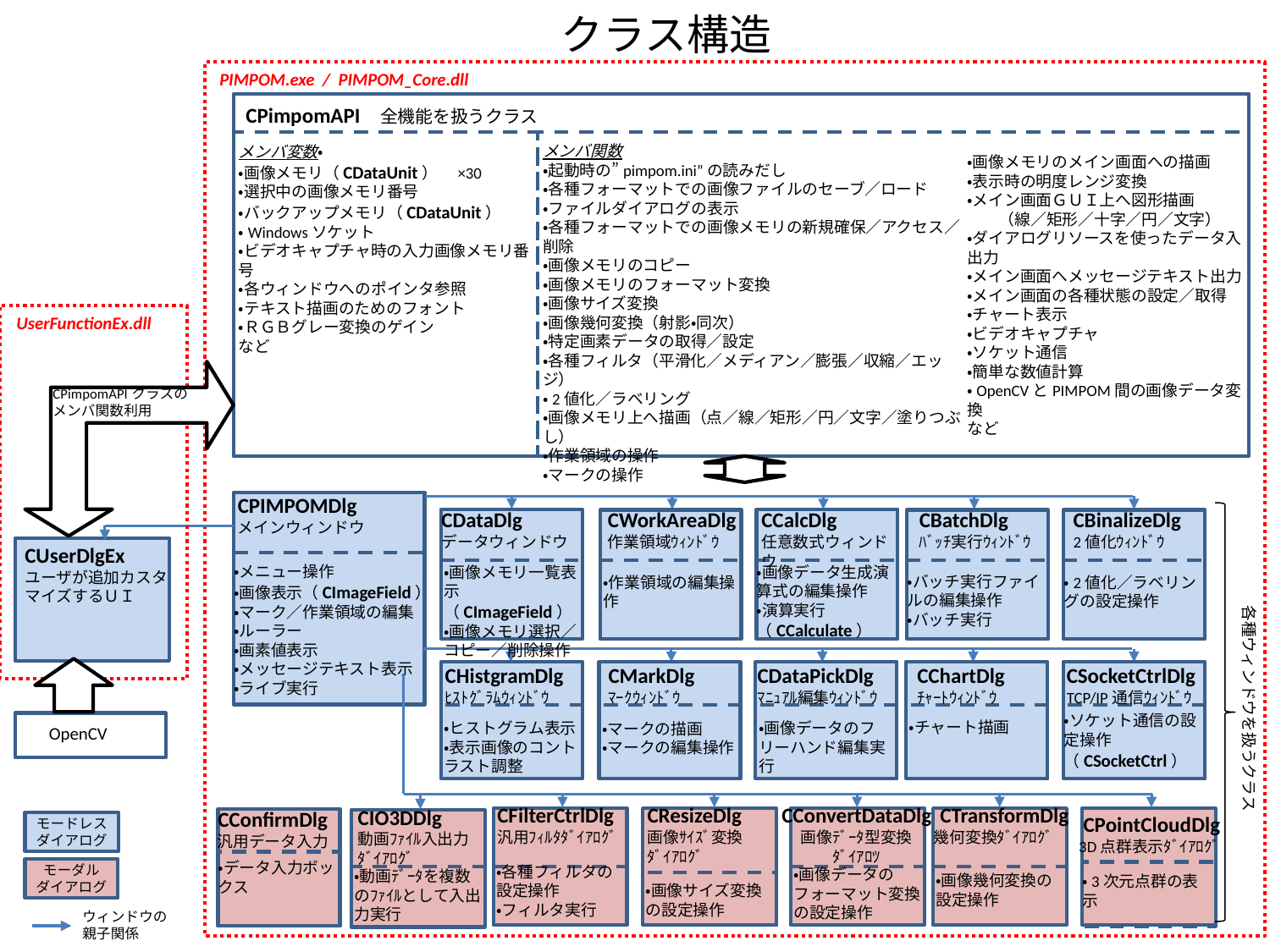

クラス構造

PIMPOM.exe  /  PIMPOM_Core.dll

CPimpomAPI   全機能を扱うクラス

メンバ関数
・起動時の”pimpom.ini”の読みだし
・各種フォーマットでの画像ファイルのセーブ／ロード
・ファイルダイアログの表示
・各種フォーマットでの画像メモリの新規確保／アクセス／削除
・画像メモリのコピー
・画像メモリのフォーマット変換
・画像サイズ変換
・画像幾何変換（射影・同次）
・特定画素データの取得／設定
・各種フィルタ（平滑化／メディアン／膨張／収縮／エッジ）
・2値化／ラベリング
・画像メモリ上へ描画（点／線／矩形／円／文字／塗りつぶし）
・作業領域の操作
・マークの操作
メンバ変数・
・画像メモリ（CDataUnit）　×30
・選択中の画像メモリ番号
・バックアップメモリ（CDataUnit）
・Windowsソケット
・ビデオキャプチャ時の入力画像メモリ番号
・各ウィンドウへのポインタ参照
・テキスト描画のためのフォント
・ＲＧＢグレー変換のゲイン
など
・画像メモリのメイン画面への描画
・表示時の明度レンジ変換
・メイン画面ＧＵＩ上へ図形描画
　　（線／矩形／十字／円／文字）
・ダイアログリソースを使ったデータ入出力
・メイン画面へメッセージテキスト出力
・メイン画面の各種状態の設定／取得
・チャート表示
・ビデオキャプチャ
・ソケット通信
・簡単な数値計算
・OpenCVとPIMPOM間の画像データ変換
など

UserFunctionEx.dll

CPimpomAPIクラスの
メンバ関数利用

CPIMPOMDlg
メインウィンドウ

CDataDlg
データウィンドウ
CWorkAreaDlg
作業領域ｳｨﾝﾄﾞｳ
CCalcDlg
任意数式ウィンドウ
CBatchDlg
ﾊﾞｯﾁ実行ｳｨﾝﾄﾞｳ
CBinalizeDlg
2値化ｳｨﾝﾄﾞｳ

CUserDlgEx
ユーザが追加カスタマイズするＵＩ

・メニュー操作
・画像表示（CImageField）
・マーク／作業領域の編集
・ルーラー
・画素値表示
・メッセージテキスト表示
・ライブ実行
・画像メモリ一覧表示（CImageField）
・画像メモリ選択／コピー／削除操作
・画像データ生成演算式の編集操作
・演算実行（CCalculate）

・バッチ実行ファイルの編集操作
・バッチ実行
・作業領域の編集操作
・2値化／ラベリングの設定操作
CDataPickDlg
ﾏﾆｭｱﾙ編集ｳｨﾝﾄﾞｳ
CSocketCtrlDlg
TCP/IP通信ｳｨﾝﾄﾞｳ
CHistgramDlg
ﾋｽﾄｸﾞﾗﾑｳｨﾝﾄﾞｳ
CMarkDlg
ﾏｰｸｳｨﾝﾄﾞｳ
CChartDlg
ﾁｬｰﾄｳｨﾝﾄﾞｳ

各種ウィンドウを扱うクラス

・ソケット通信の設定操作（CSocketCtrl）

・チャート描画
・ヒストグラム表示
・表示画像のコントラスト調整
・画像データのフリーハンド編集実行
・マークの描画
・マークの編集操作

OpenCV
CFilterCtrlDlg
汎用ﾌｨﾙﾀﾀﾞｲｱﾛｸﾞ
CResizeDlg
画像ｻｲｽﾞ変換
ﾀﾞｲｱﾛｸﾞ
CConvertDataDlg
画像ﾃﾞｰﾀ型変換
ﾀﾞｲｱﾛﾂ
CTransformDlg
幾何変換ﾀﾞｲｱﾛｸﾞ
CIO3DDlg
動画ﾌｧｲﾙ入出力
ﾀﾞｲｱﾛｸﾞ
CConfirmDlg
汎用データ入力
CPointCloudDlg
3D点群表示ﾀﾞｲｱﾛｸﾞ

モードレス
ダイアログ

・データ入力ボックス
・各種フィルタの設定操作
・フィルタ実行
・画像データのフォーマット変換の設定操作
モーダル
ダイアログ
・動画ﾃﾞｰﾀを複数のﾌｧｲﾙとして入出力実行

・画像幾何変換の設定操作
・3次元点群の表示

・画像サイズ変換の設定操作
ウィンドウの
親子関係